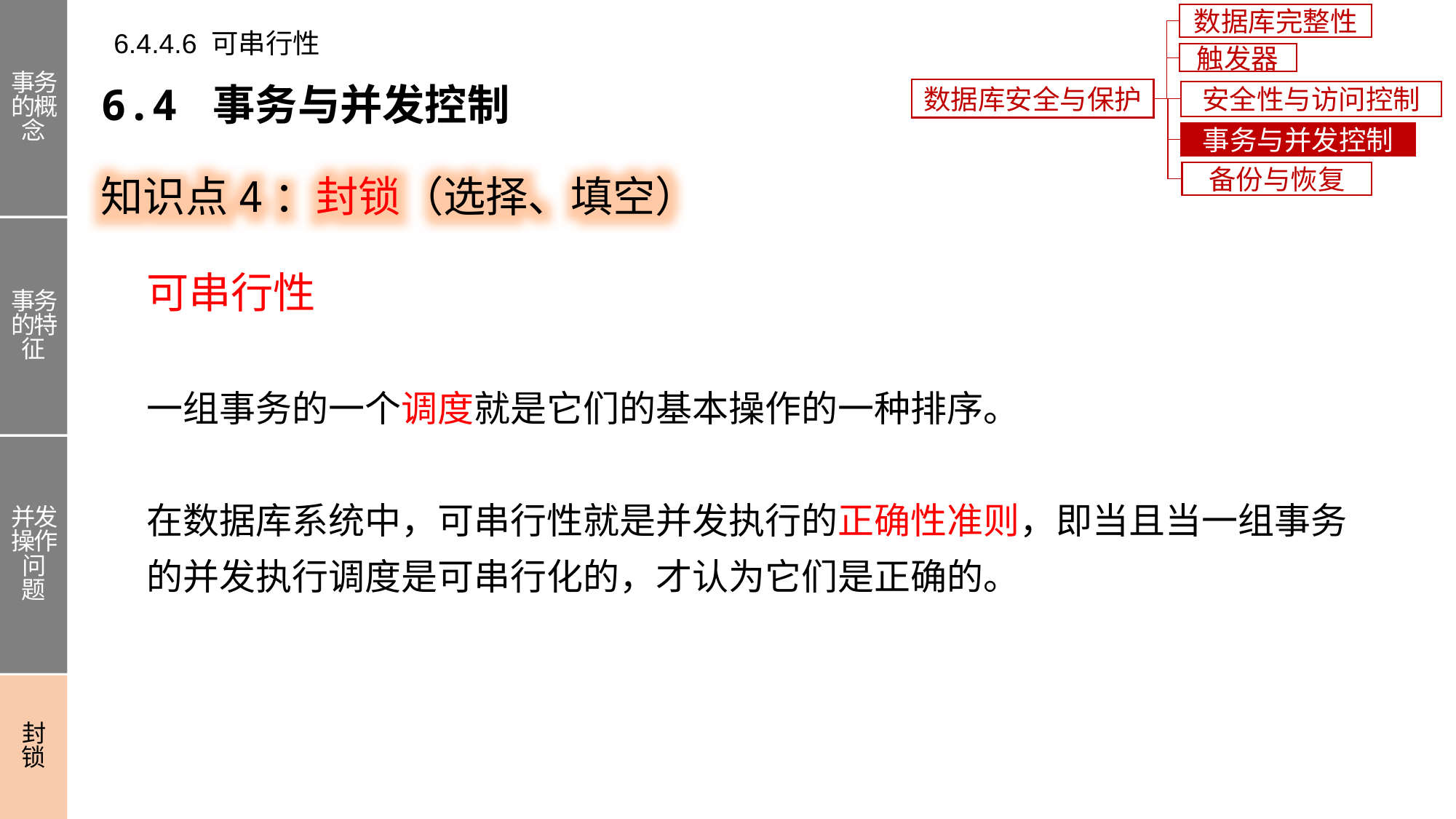

事务的概念
事务的特征
并发操作问题
封锁
数据库完整性
6.4.4.6 可串行性
触发器
6.4 事务与并发控制
数据库安全与保护
安全性与访问控制
事务与并发控制
知识点4：封锁（选择、填空）
备份与恢复
可串行性

一组事务的一个调度就是它们的基本操作的一种排序。

在数据库系统中，可串行性就是并发执行的正确性准则，即当且当一组事务的并发执行调度是可串行化的，才认为它们是正确的。